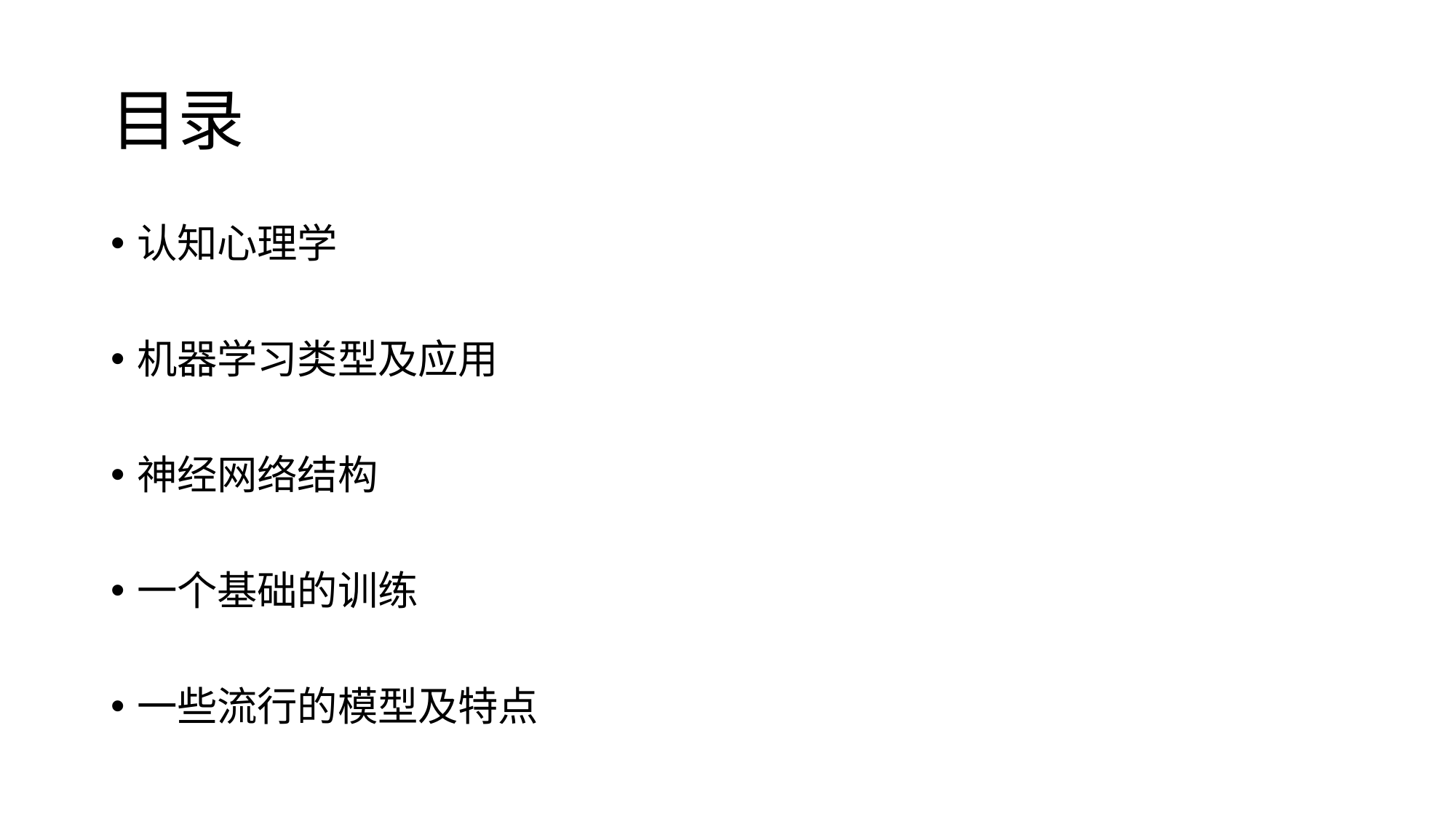

# 目录
认知心理学

机器学习类型及应用

神经网络结构

一个基础的训练

一些流行的模型及特点